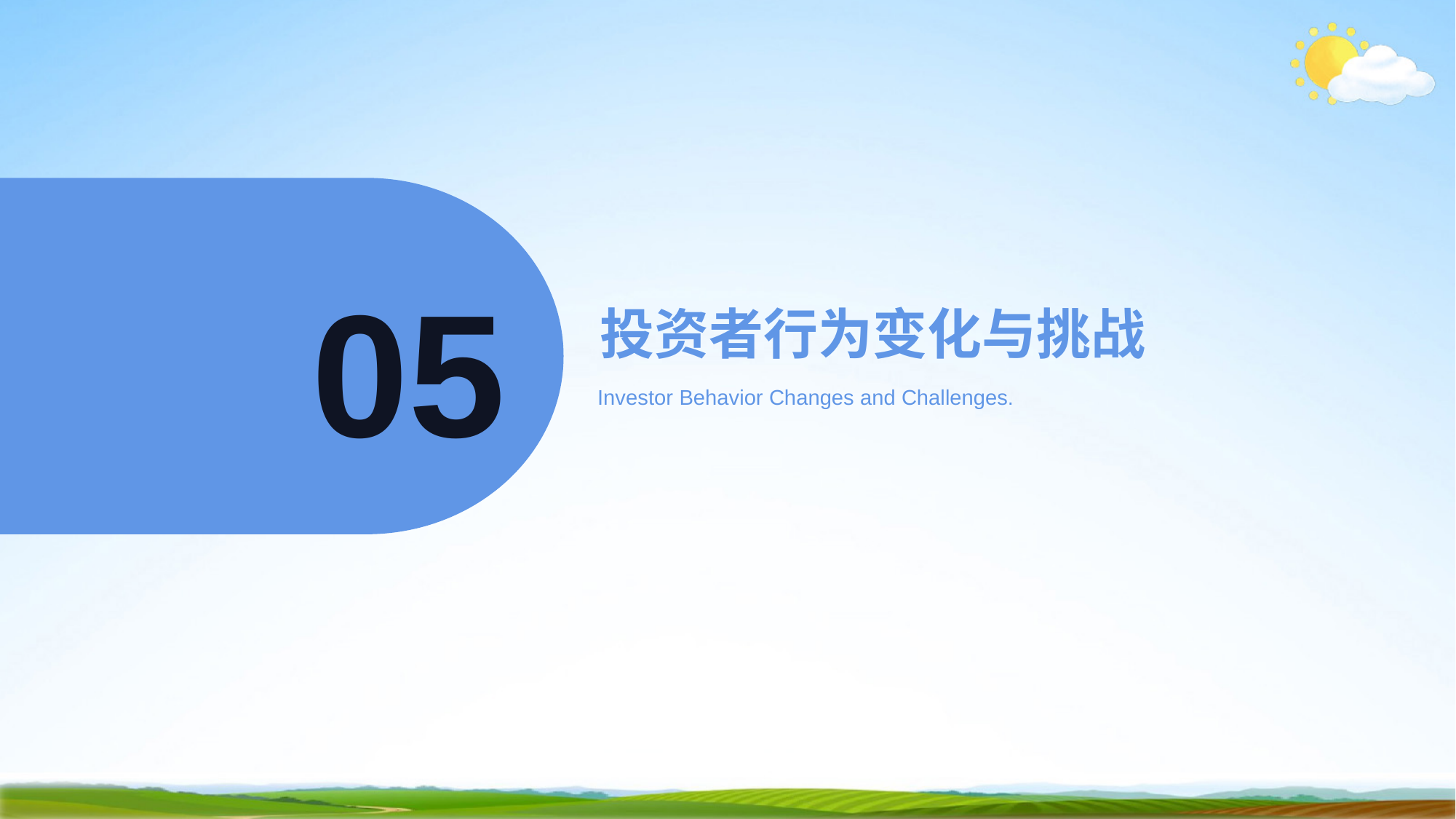

05
投资者行为变化与挑战
Investor Behavior Changes and Challenges.